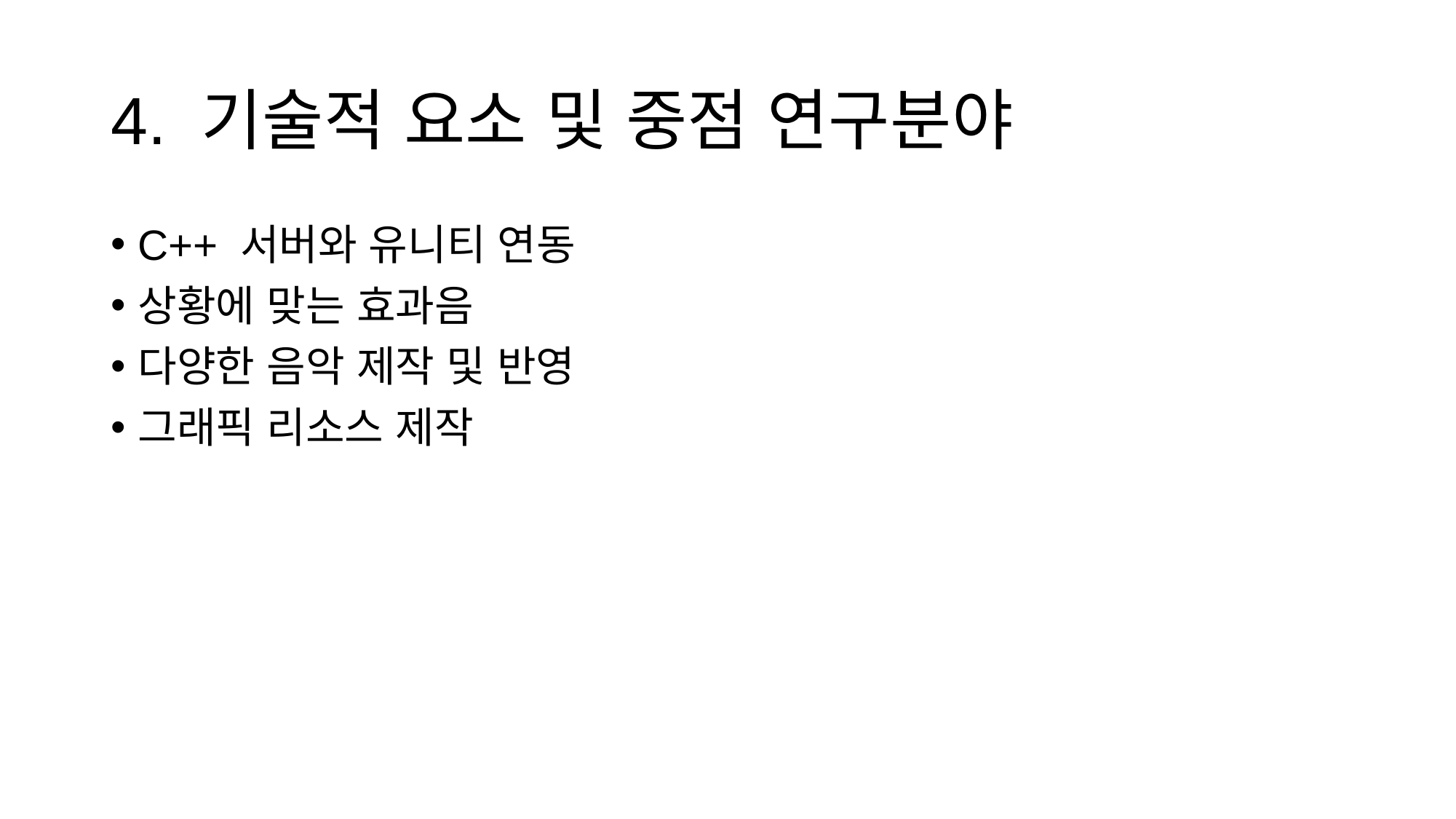

# 4. 기술적 요소 및 중점 연구분야
C++ 서버와 유니티 연동
상황에 맞는 효과음
다양한 음악 제작 및 반영
그래픽 리소스 제작